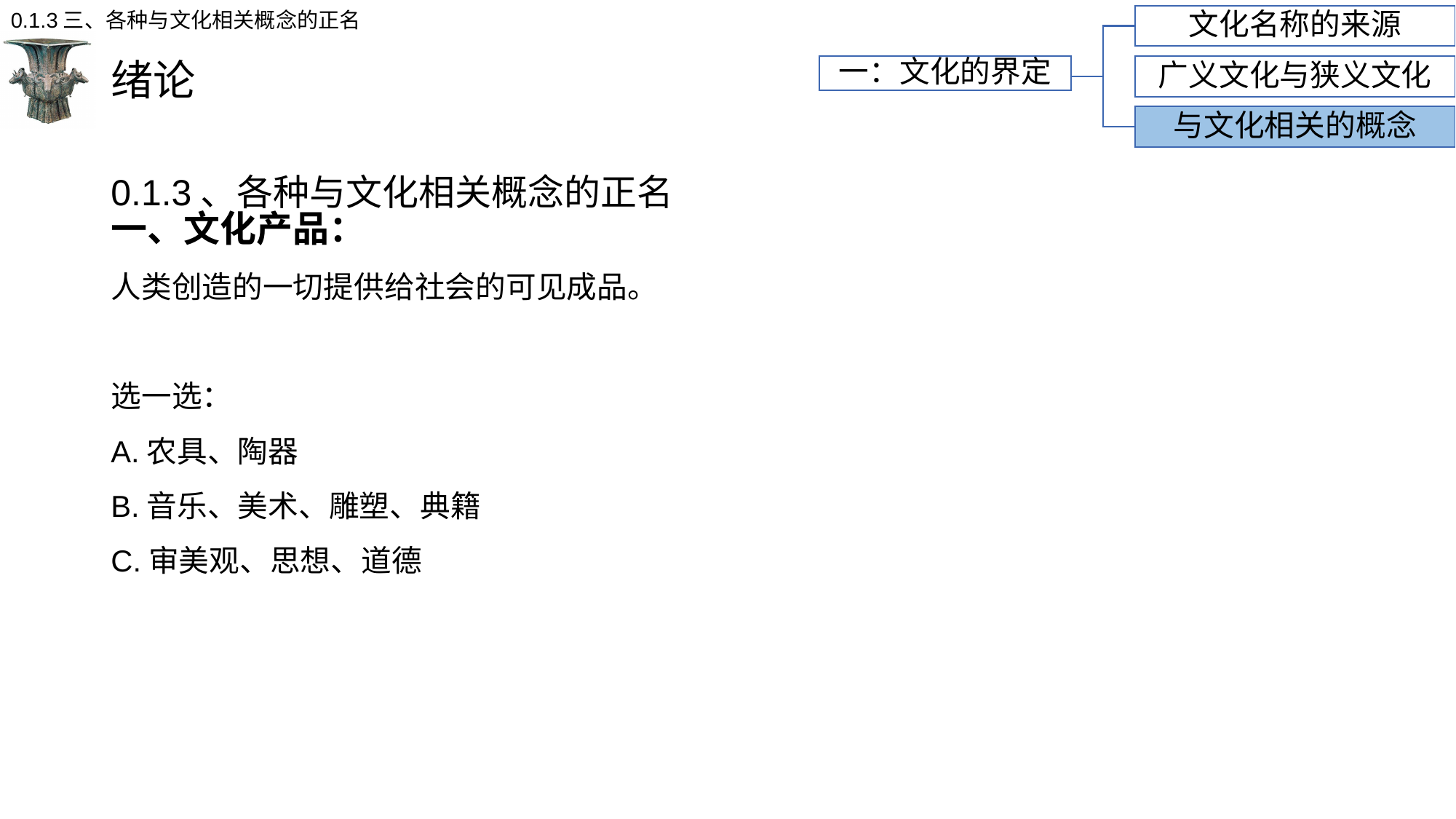

0.1.3三、各种与文化相关概念的正名
文化名称的来源

# 绪论
一：文化的界定
广义文化与狭义文化

与文化相关的概念
0.1.3、各种与文化相关概念的正名

一、文化产品：
人类创造的一切提供给社会的可见成品。

选一选：
A.农具、陶器
B.音乐、美术、雕塑、典籍
C.审美观、思想、道德

40